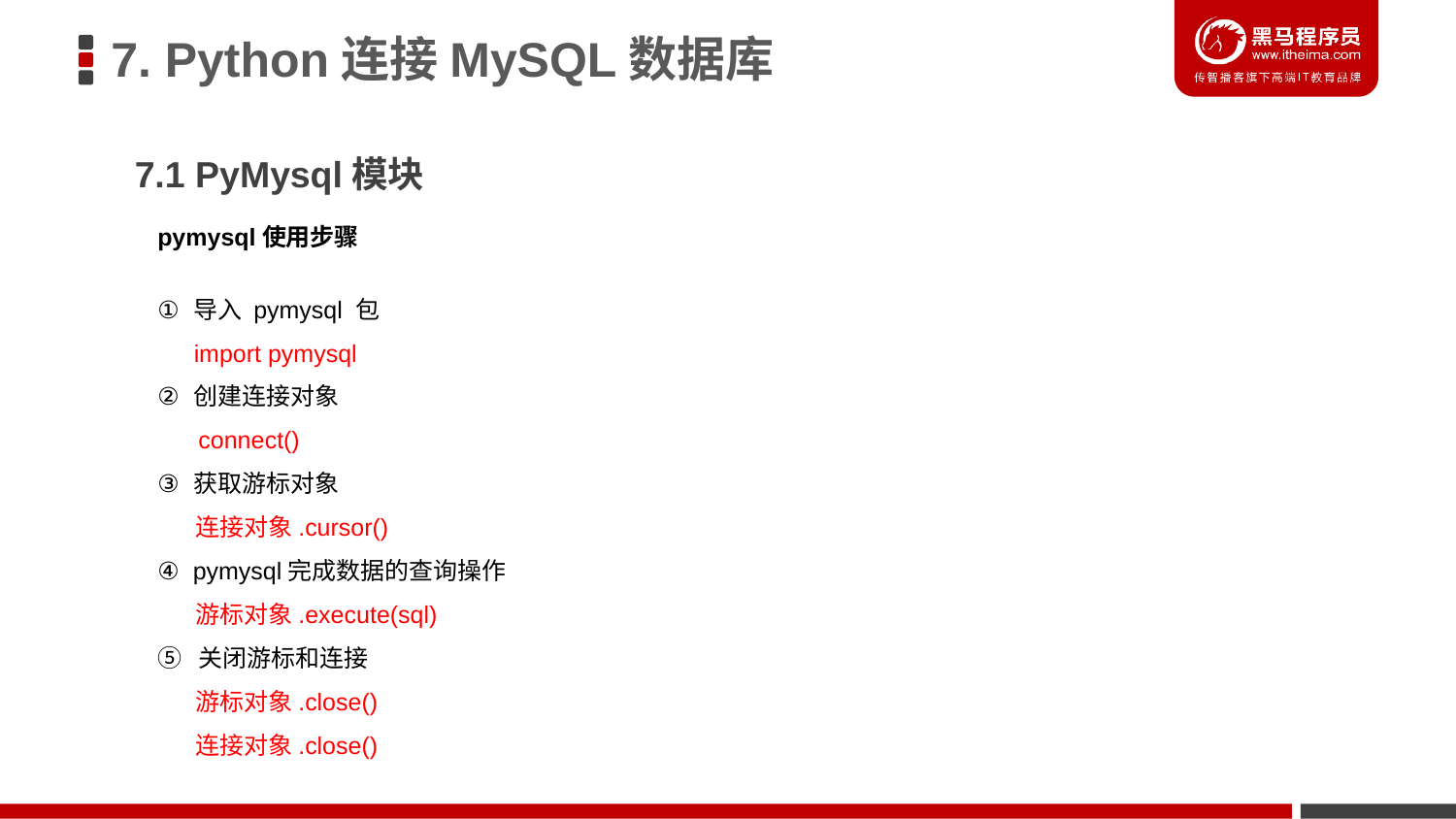

7. Python连接MySQL数据库
7.1 PyMysql模块
pymysql使用步骤

导入 pymysql 包
	import pymysql
创建连接对象
      connect()
获取游标对象
      连接对象.cursor()
④  pymysql完成数据的查询操作
      游标对象.execute(sql)
⑤  关闭游标和连接
      游标对象.close()
      连接对象.close()